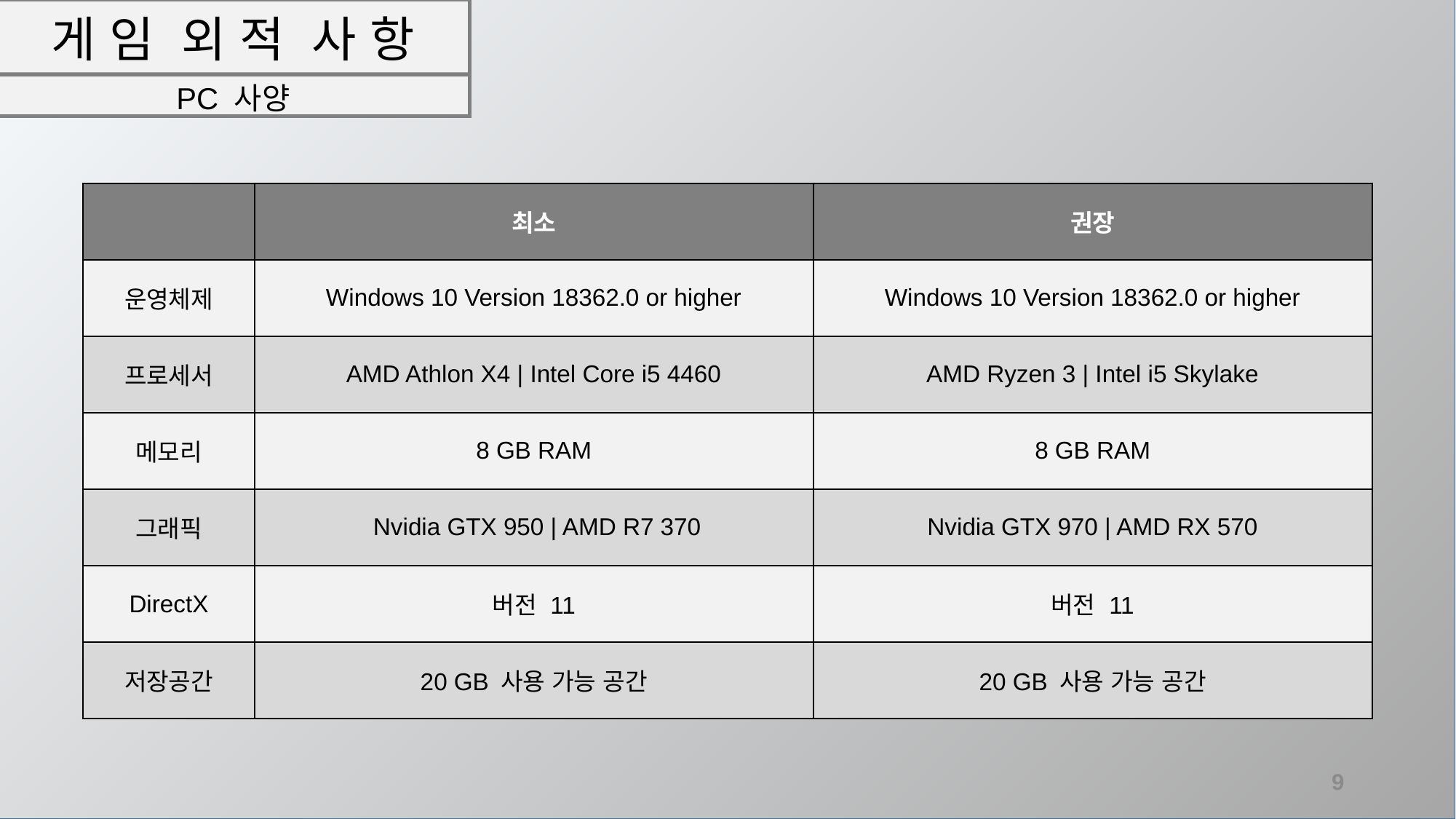

# 게 임  외 적  사 항
PC 사양
|  | 최소 | 권장 |
| --- | --- | --- |
| 운영체제 | Windows 10 Version 18362.0 or higher | Windows 10 Version 18362.0 or higher |
| 프로세서 | AMD Athlon X4 | Intel Core i5 4460 | AMD Ryzen 3 | Intel i5 Skylake |
| 메모리 | 8 GB RAM | 8 GB RAM |
| 그래픽 | Nvidia GTX 950 | AMD R7 370 | Nvidia GTX 970 | AMD RX 570 |
| DirectX | 버전 11 | 버전 11 |
| 저장공간 | 20 GB 사용 가능 공간 | 20 GB 사용 가능 공간 |
9